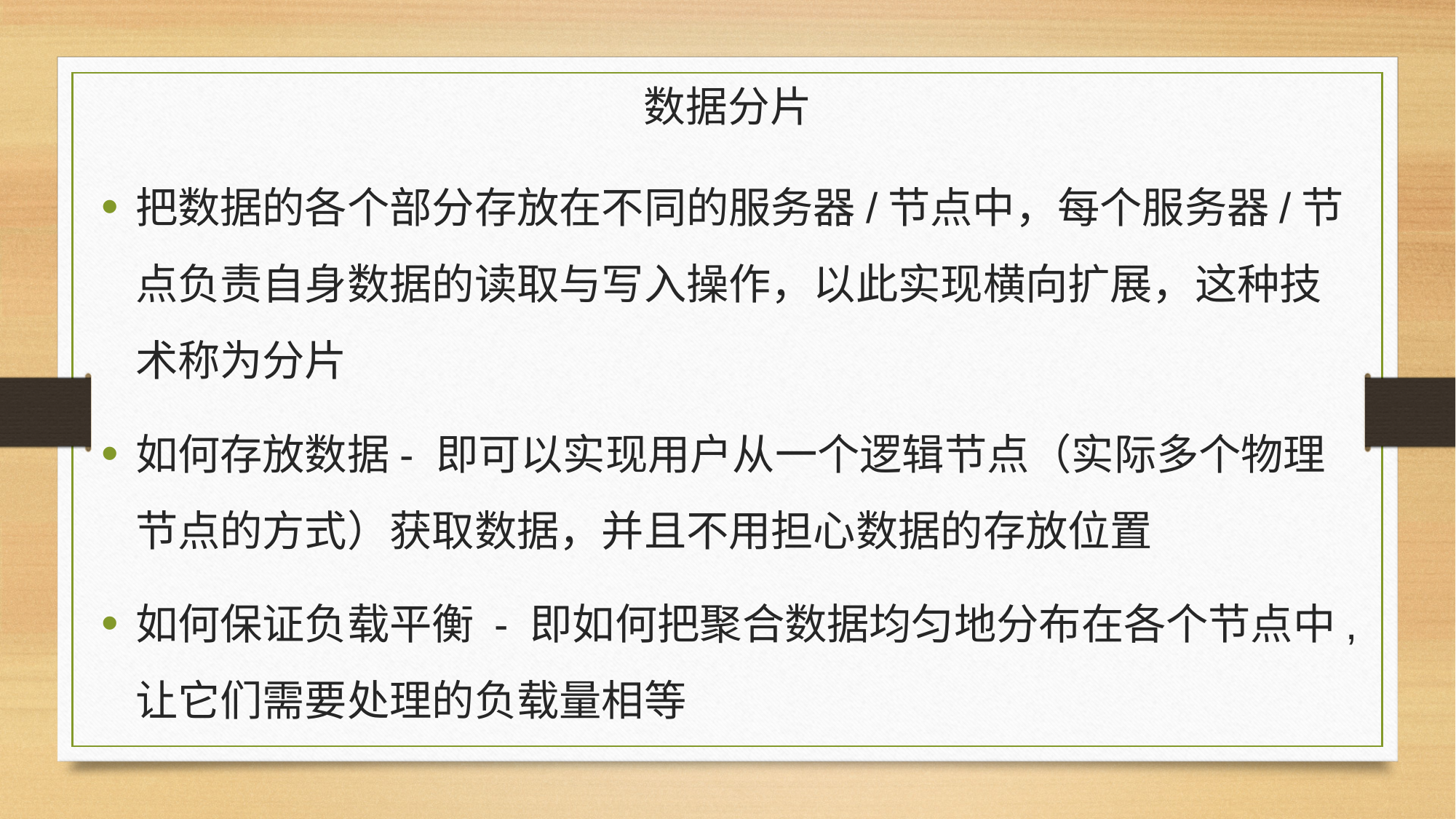

# 数据分片
把数据的各个部分存放在不同的服务器/节点中，每个服务器/节点负责自身数据的读取与写入操作，以此实现横向扩展，这种技术称为分片
如何存放数据- 即可以实现用户从一个逻辑节点（实际多个物理节点的方式）获取数据，并且不用担心数据的存放位置
如何保证负载平衡 - 即如何把聚合数据均匀地分布在各个节点中,让它们需要处理的负载量相等